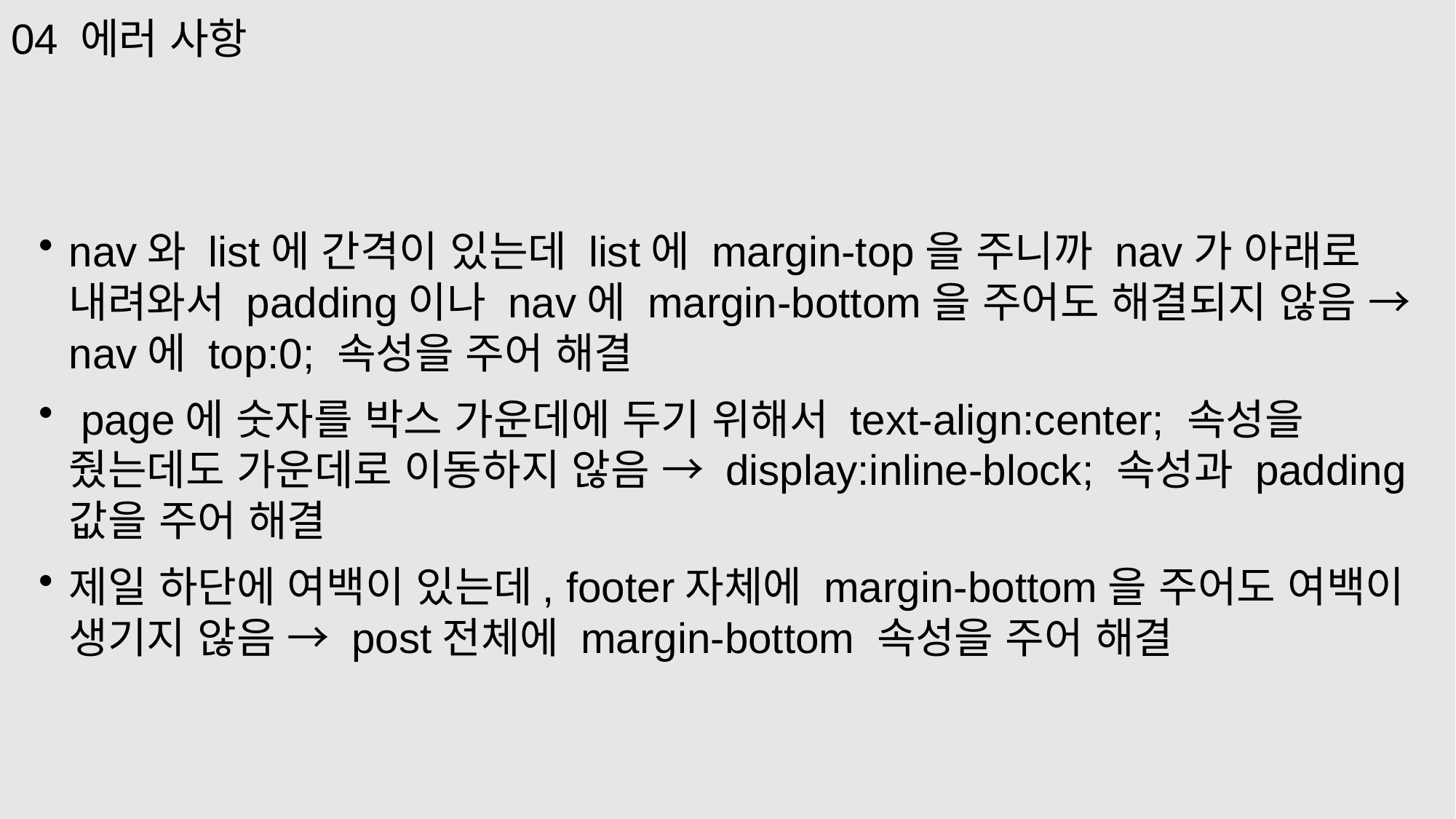

04 에러 사항
nav와 list에 간격이 있는데 list에 margin-top을 주니까 nav가 아래로 내려와서 padding이나 nav에 margin-bottom을 주어도 해결되지 않음 → nav에 top:0; 속성을 주어 해결
 page에 숫자를 박스 가운데에 두기 위해서 text-align:center; 속성을 줬는데도 가운데로 이동하지 않음 → display:inline-block; 속성과 padding값을 주어 해결
제일 하단에 여백이 있는데, footer자체에 margin-bottom을 주어도 여백이 생기지 않음 → post전체에 margin-bottom 속성을 주어 해결